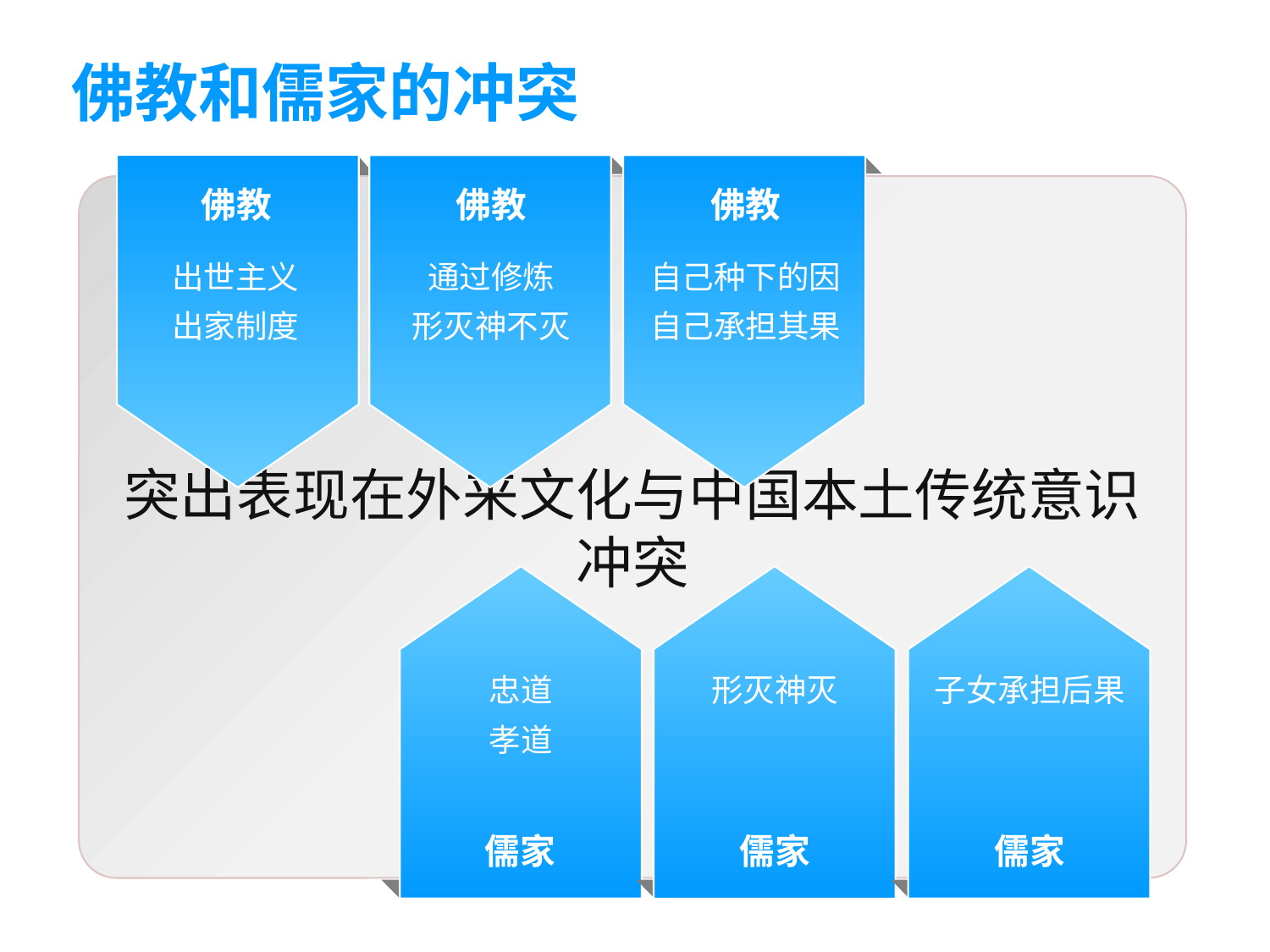

佛教和儒家的冲突

突出表现在外来文化与中国本土传统意识冲突
佛教
佛教
佛教

出世主义
出家制度
通过修炼
形灭神不灭
自己种下的因
自己承担其果

忠道
孝道
儒家

形灭神灭
儒家

子女承担后果
儒家